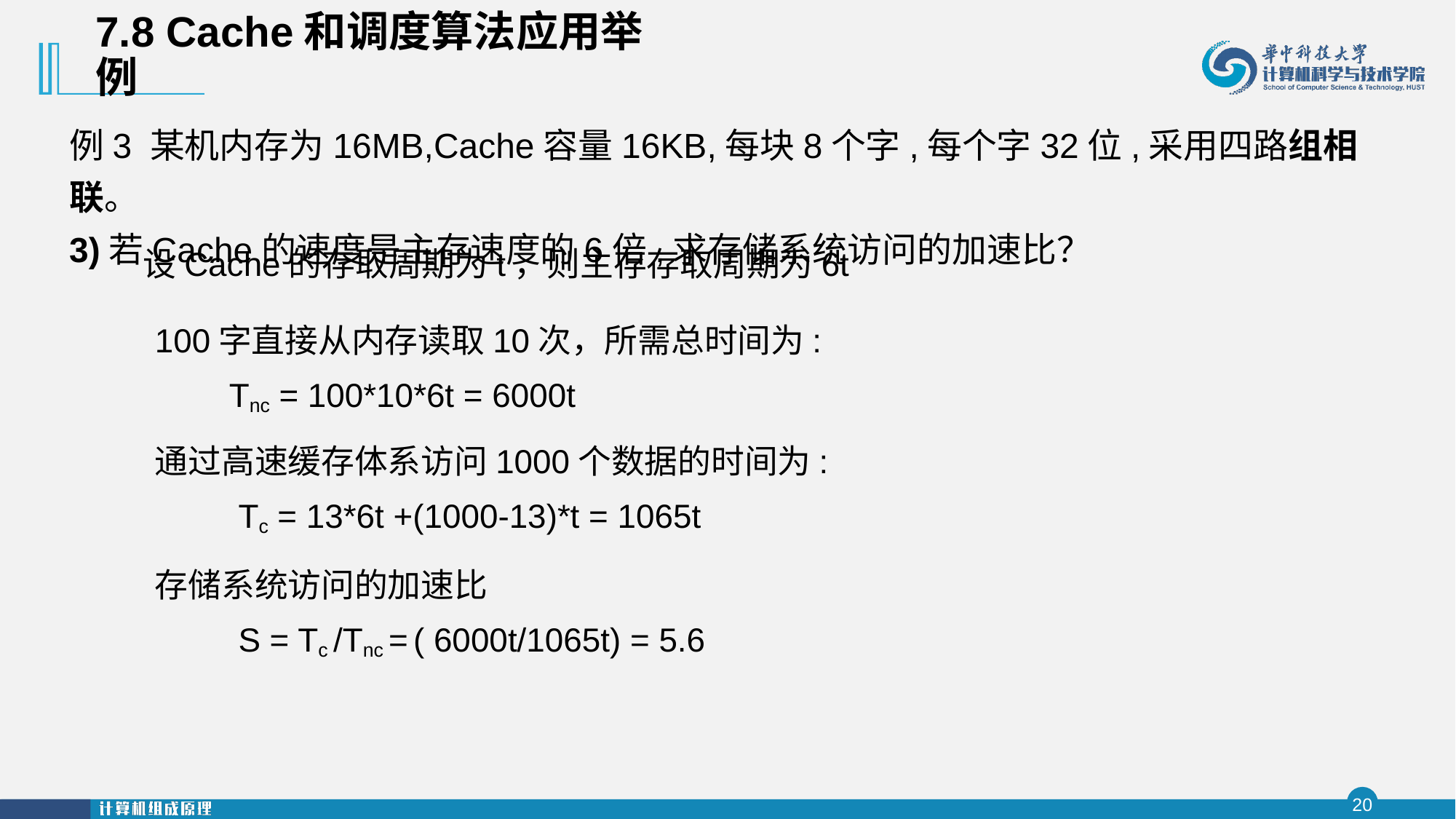

7.8 Cache和调度算法应用举例
例3 某机内存为16MB,Cache容量16KB,每块8个字,每个字32位,采用四路组相联。
3)若Cache的速度是主存速度的6倍,求存储系统访问的加速比？
 设Cache的存取周期为t，则主存存取周期为6t
100字直接从内存读取10次，所需总时间为:
        Tnc = 100*10*6t = 6000t
通过高速缓存体系访问1000个数据的时间为:
         Tc = 13*6t +(1000-13)*t = 1065t
存储系统访问的加速比
         S = Tc /Tnc = ( 6000t/1065t) = 5.6